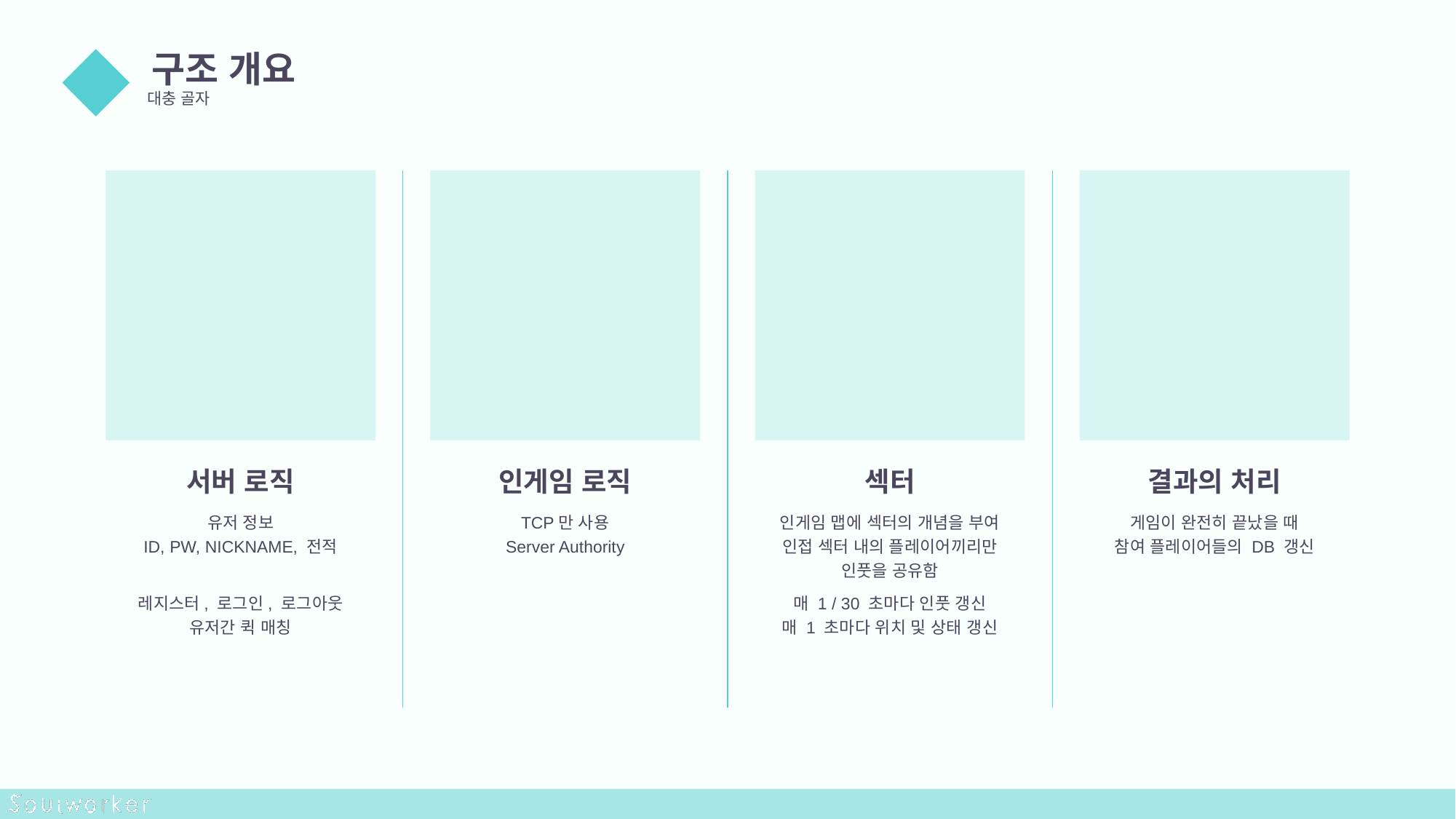

구조 개요
대충 골자

01

서버 로직
유저 정보
ID, PW, NICKNAME, 전적
레지스터, 로그인, 로그아웃
유저간 퀵 매칭

인게임 로직
TCP만 사용
Server Authority

섹터
인게임 맵에 섹터의 개념을 부여
인접 섹터 내의 플레이어끼리만
인풋을 공유함
매 1 / 30 초마다 인풋 갱신
매 1 초마다 위치 및 상태 갱신

결과의 처리
게임이 완전히 끝났을 때
참여 플레이어들의 DB 갱신